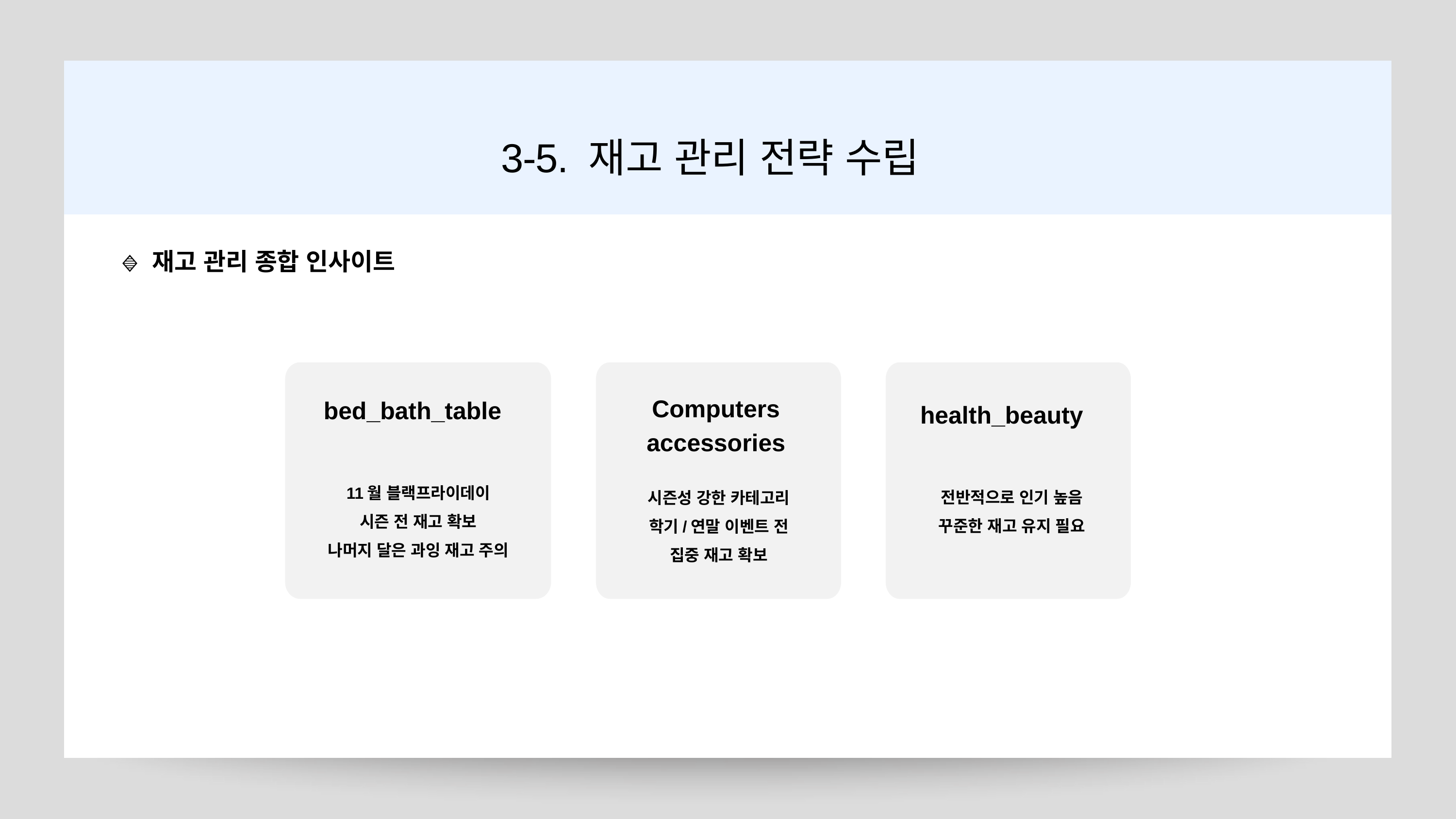

3-5. 재고 관리 전략 수립
🔹 재고 관리 종합 인사이트

health_beauty
전반적으로 인기 높음
꾸준한 재고 유지 필요
Computers
accessories
bed_bath_table
11월 블랙프라이데이
시즌 전 재고 확보
나머지 달은 과잉 재고 주의
시즌성 강한 카테고리
학기/연말 이벤트 전
집중 재고 확보